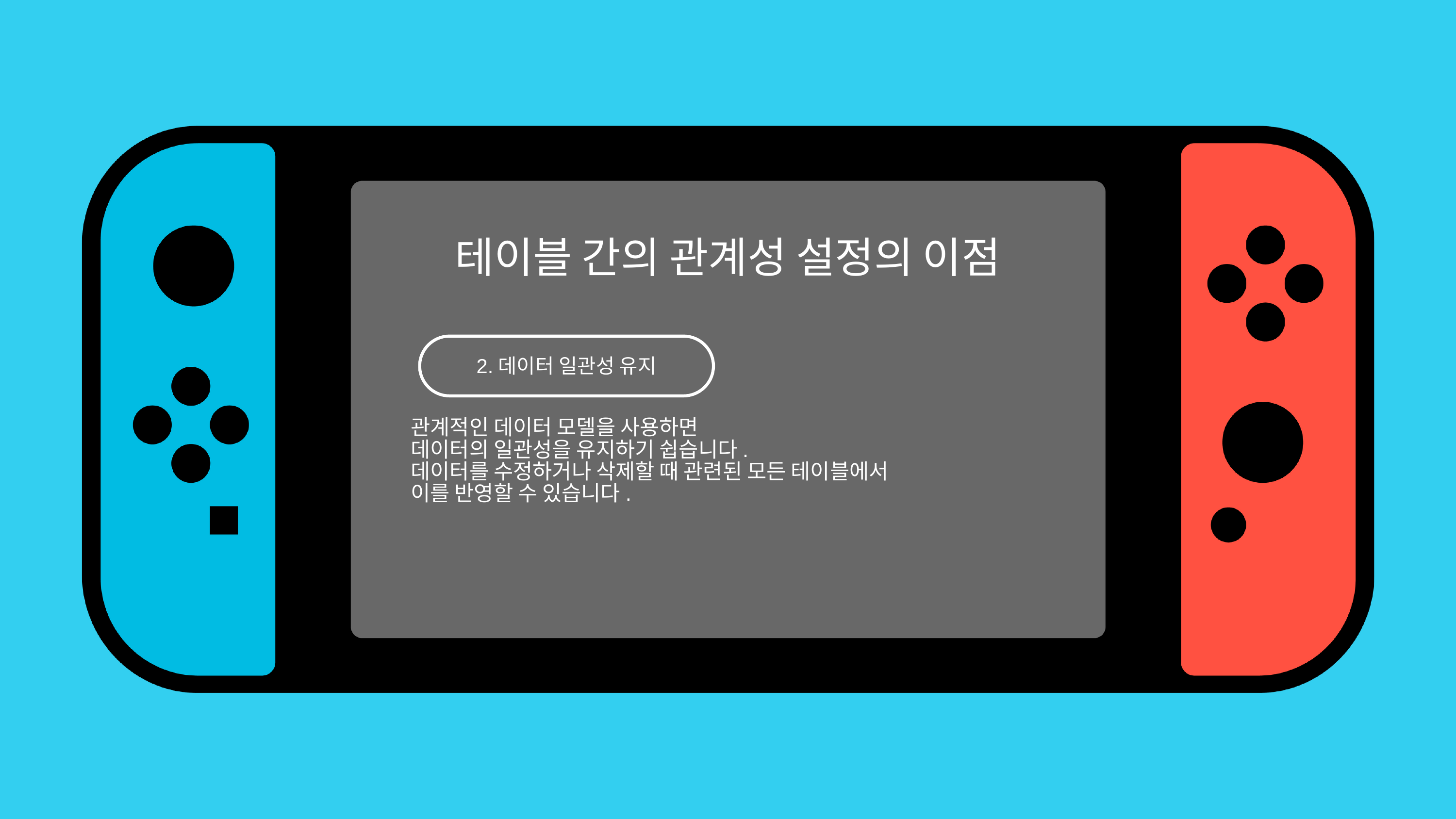

테이블 간의 관계성 설정의 이점

2.데이터 일관성 유지
관계적인 데이터 모델을 사용하면
데이터의 일관성을 유지하기 쉽습니다.
데이터를 수정하거나 삭제할 때 관련된 모든 테이블에서
이를 반영할 수 있습니다.